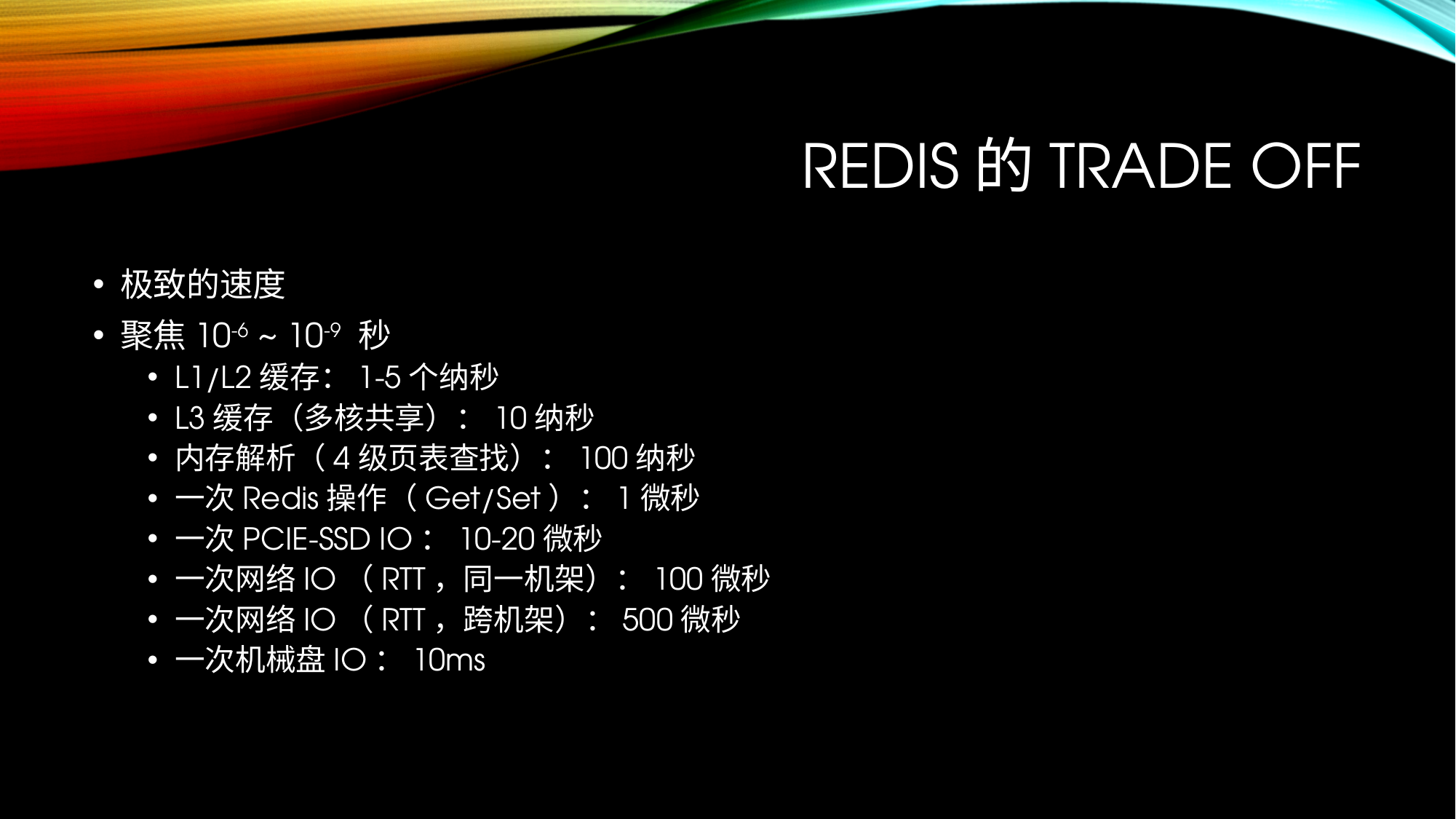

# Redis的Trade Off
极致的速度
聚焦10-6 ~ 10-9 秒
L1/L2缓存：1-5个纳秒
L3缓存（多核共享）：10纳秒
内存解析（4级页表查找）：100纳秒
一次Redis操作（Get/Set）：1微秒
一次PCIE-SSD IO：10-20微秒
一次网络IO（RTT，同一机架）：100微秒
一次网络IO（RTT，跨机架）：500微秒
一次机械盘IO：10ms